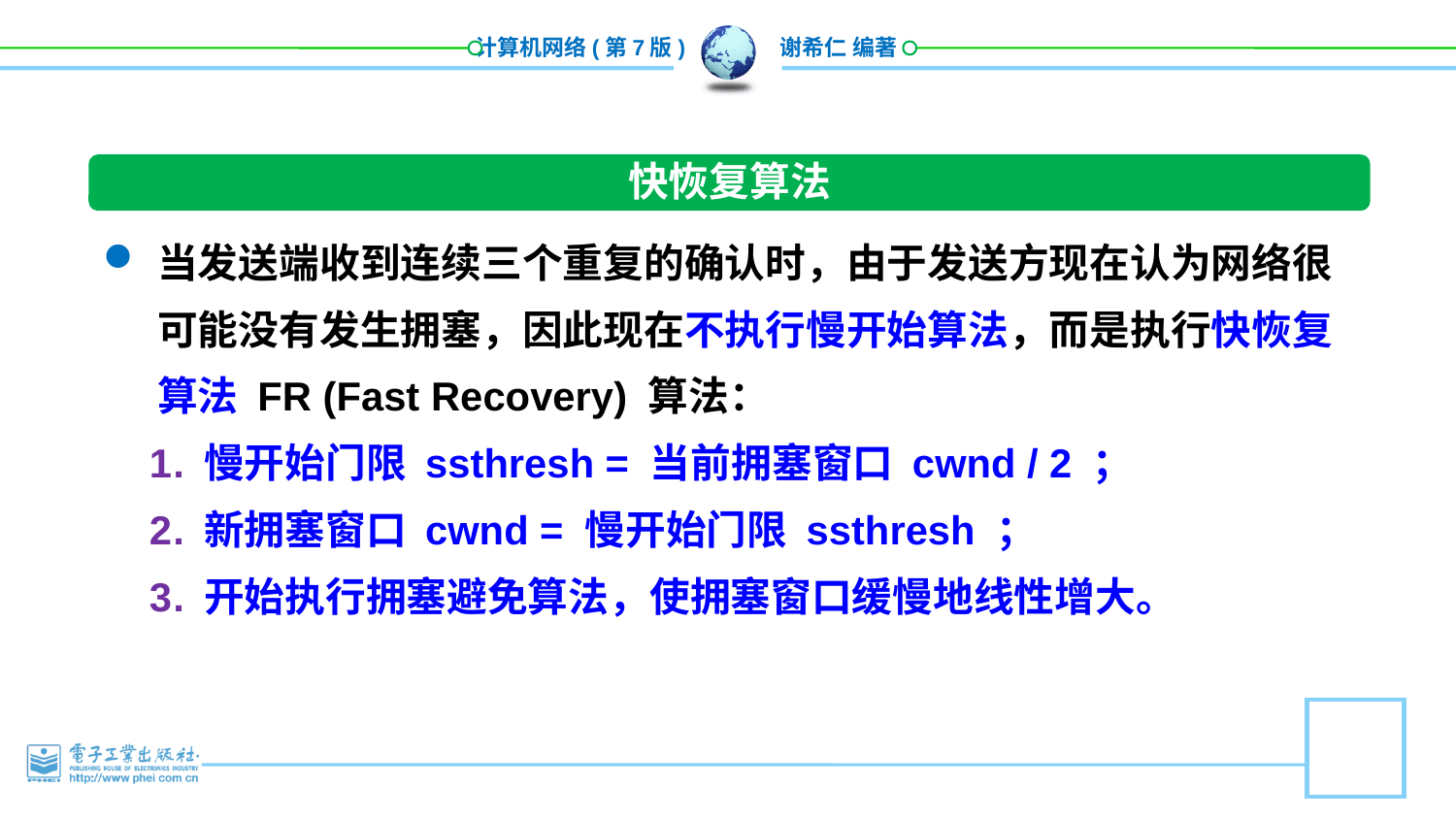

快恢复算法

当发送端收到连续三个重复的确认时，由于发送方现在认为网络很可能没有发生拥塞，因此现在不执行慢开始算法，而是执行快恢复算法 FR (Fast Recovery) 算法：
慢开始门限 ssthresh = 当前拥塞窗口 cwnd / 2 ；
新拥塞窗口 cwnd = 慢开始门限 ssthresh ；
开始执行拥塞避免算法，使拥塞窗口缓慢地线性增大。